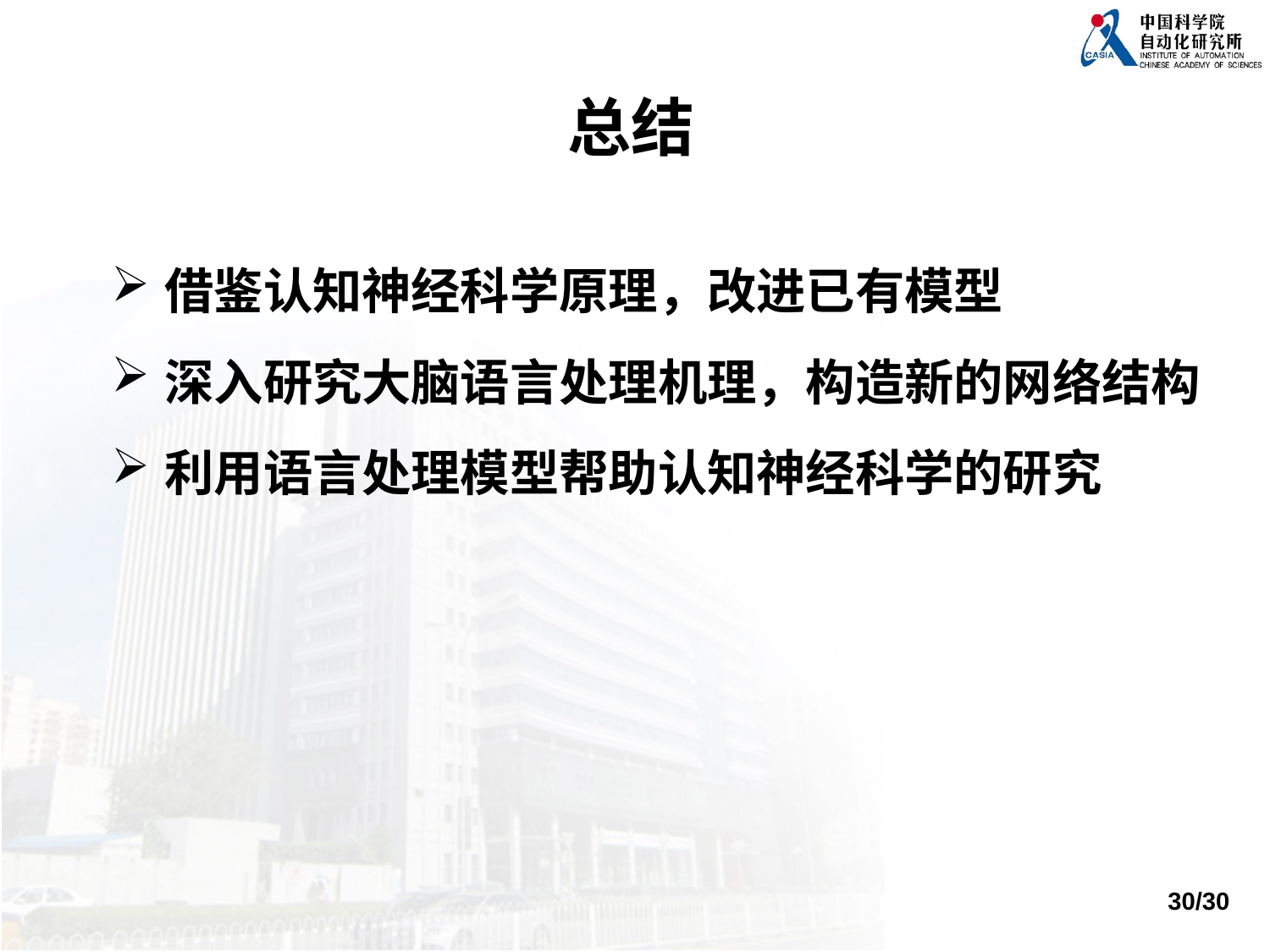

总结
借鉴认知神经科学原理，改进已有模型
深入研究大脑语言处理机理，构造新的网络结构
利用语言处理模型帮助认知神经科学的研究
30/30